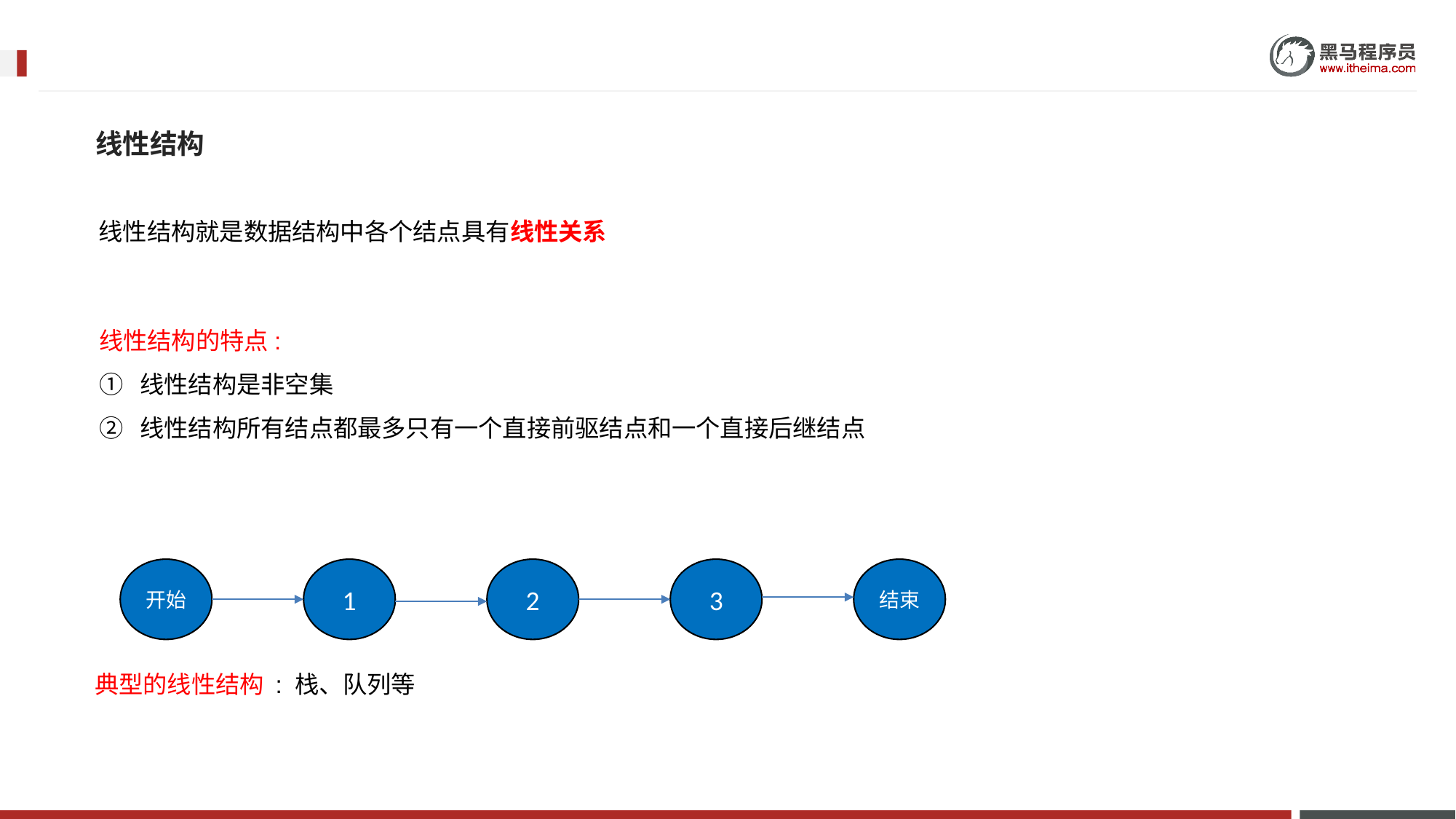

线性结构
线性结构就是数据结构中各个结点具有线性关系

线性结构的特点:
①  线性结构是非空集
②  线性结构所有结点都最多只有一个直接前驱结点和一个直接后继结点

开始
1
2
3
结束
典型的线性结构 : 栈、队列等